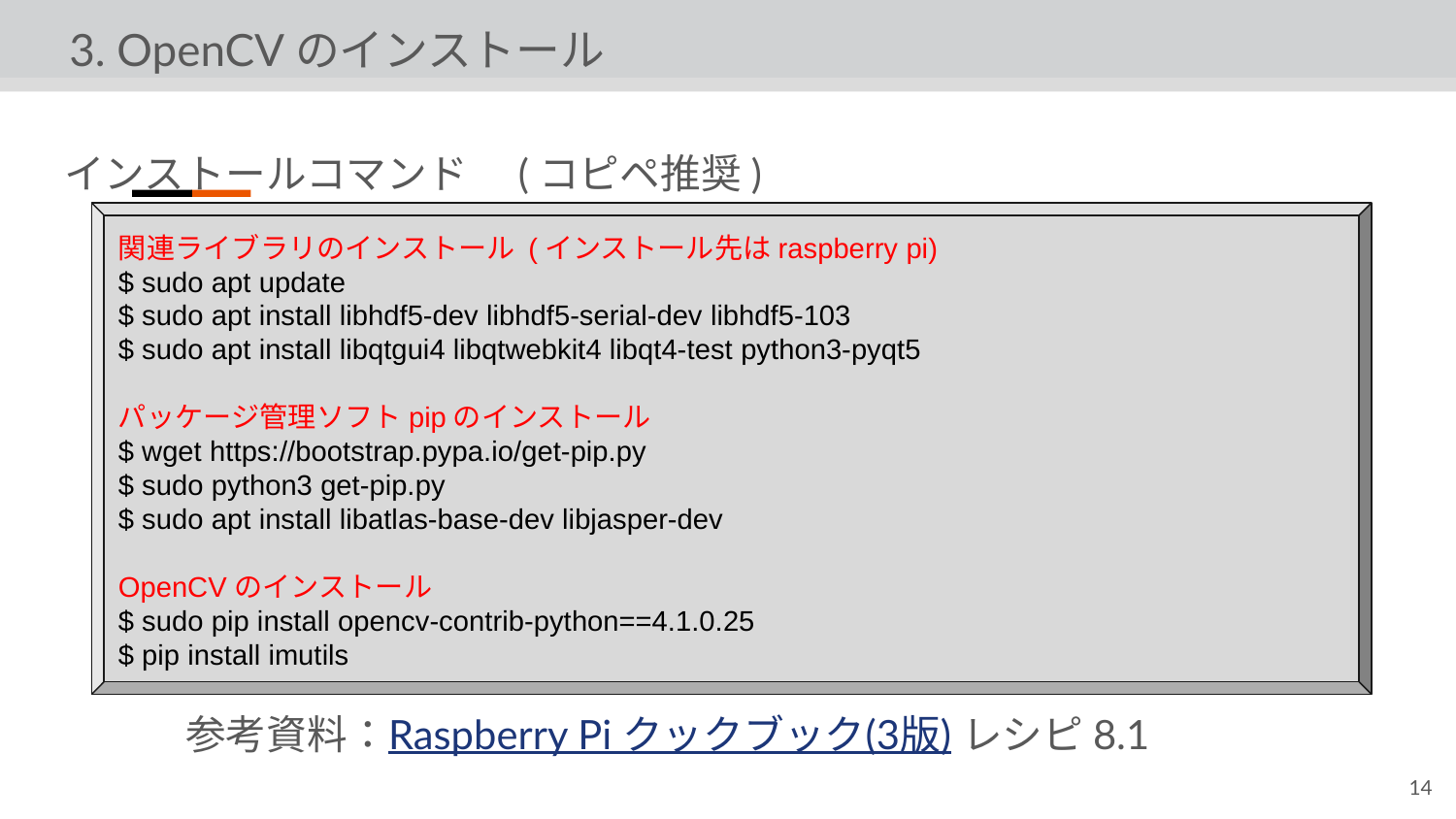

3. OpenCVのインストール
インストールコマンド　(コピペ推奨)

　　　参考資料：Raspberry Pi クックブック(3版) レシピ8.1
関連ライブラリのインストール (インストール先はraspberry pi)
$ sudo apt update
$ sudo apt install libhdf5-dev libhdf5-serial-dev libhdf5-103
$ sudo apt install libqtgui4 libqtwebkit4 libqt4-test python3-pyqt5

パッケージ管理ソフトpipのインストール
$ wget https://bootstrap.pypa.io/get-pip.py
$ sudo python3 get-pip.py
$ sudo apt install libatlas-base-dev libjasper-dev

OpenCVのインストール
$ sudo pip install opencv-contrib-python==4.1.0.25
$ pip install imutils
14